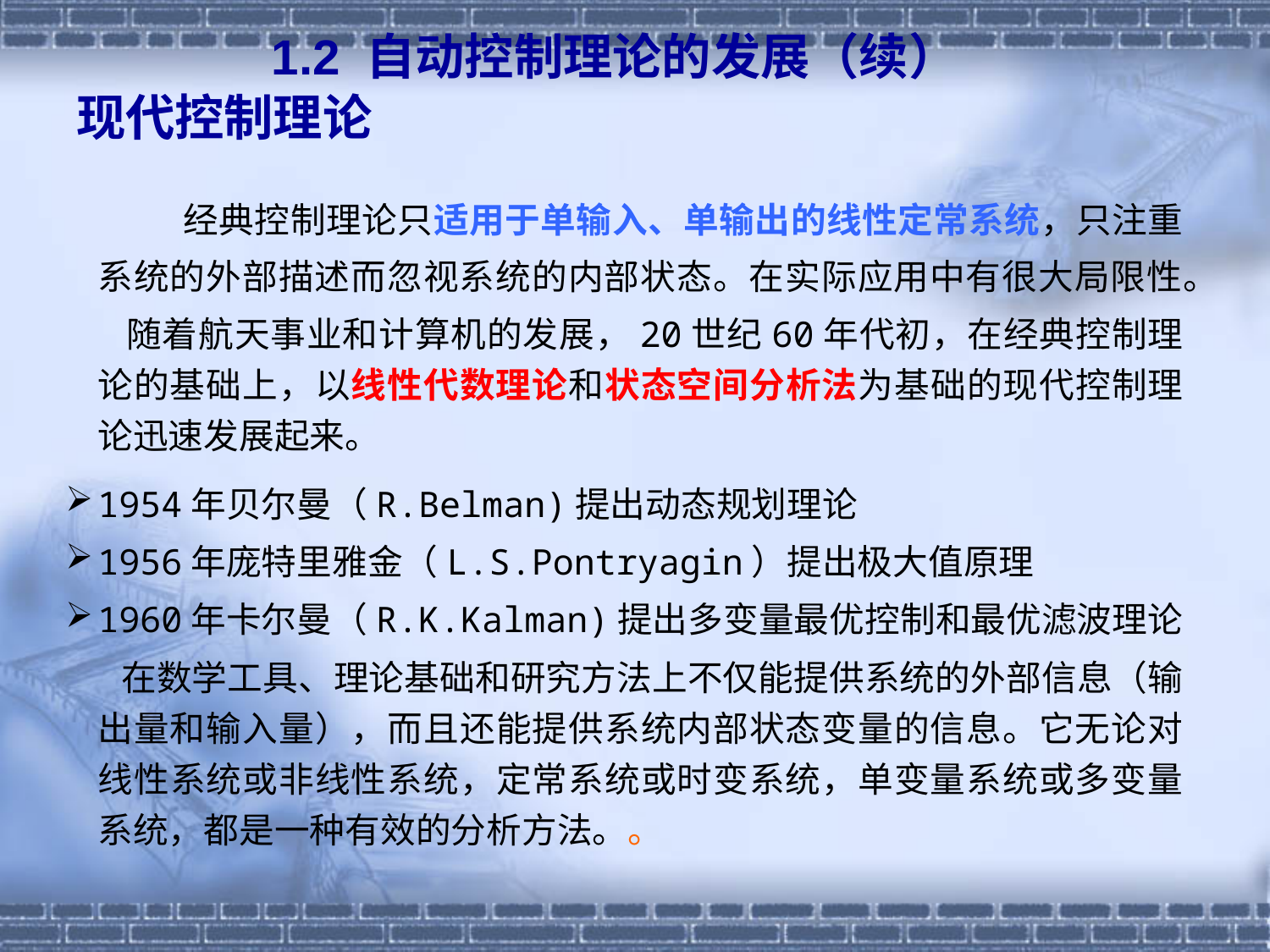

1.2 自动控制理论的发展（续）
# 现代控制理论
       经典控制理论只适用于单输入、单输出的线性定常系统，只注重系统的外部描述而忽视系统的内部状态。在实际应用中有很大局限性。
      随着航天事业和计算机的发展，20世纪60年代初，在经典控制理论的基础上，以线性代数理论和状态空间分析法为基础的现代控制理论迅速发展起来。
1954年贝尔曼（R.Belman)提出动态规划理论
1956年庞特里雅金（L.S.Pontryagin）提出极大值原理
1960年卡尔曼（R.K.Kalman)提出多变量最优控制和最优滤波理论
      在数学工具、理论基础和研究方法上不仅能提供系统的外部信息（输出量和输入量），而且还能提供系统内部状态变量的信息。它无论对线性系统或非线性系统，定常系统或时变系统，单变量系统或多变量系统，都是一种有效的分析方法。。